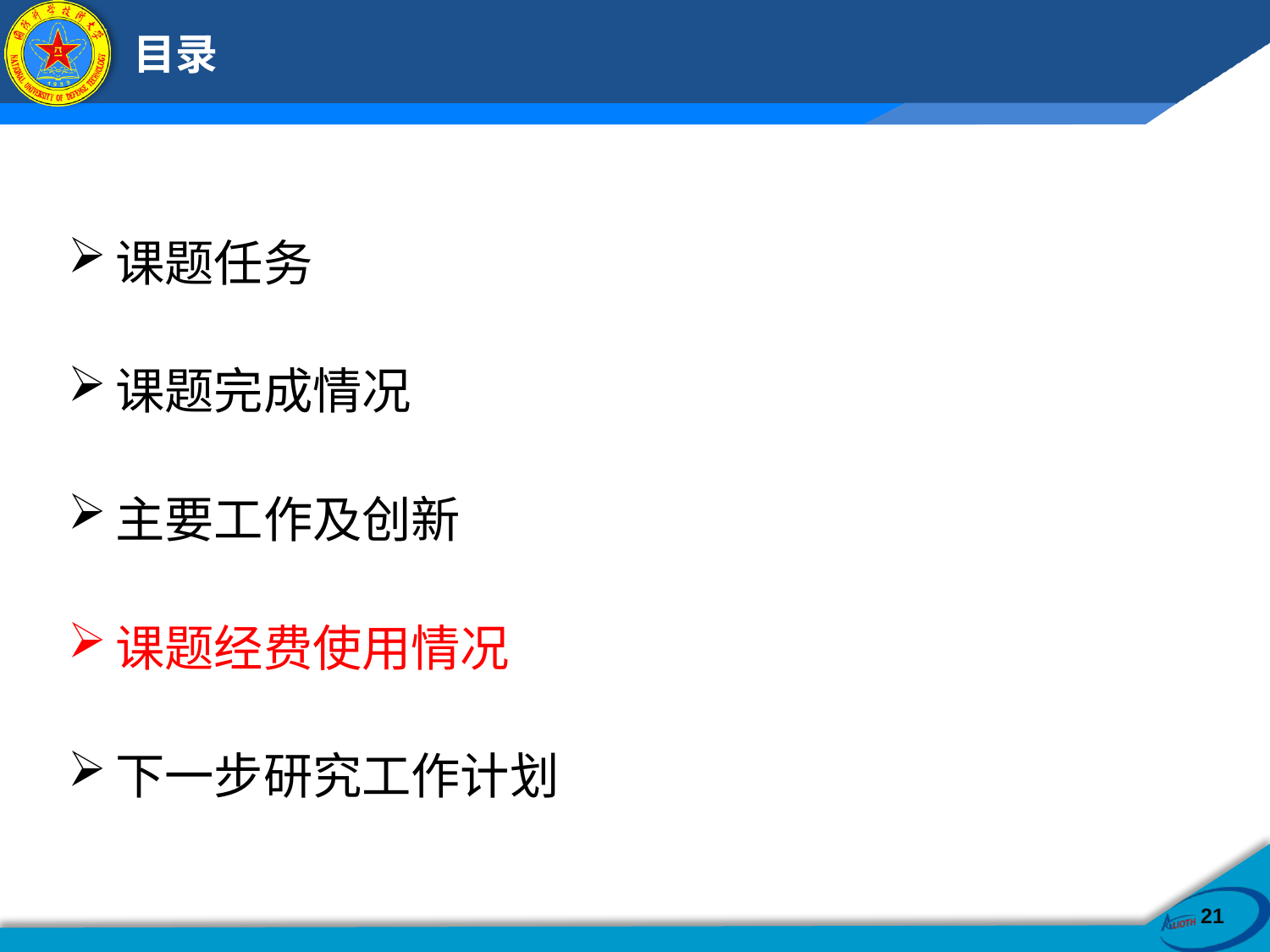

# 目录
课题任务
课题完成情况
主要工作及创新
课题经费使用情况
下一步研究工作计划
21